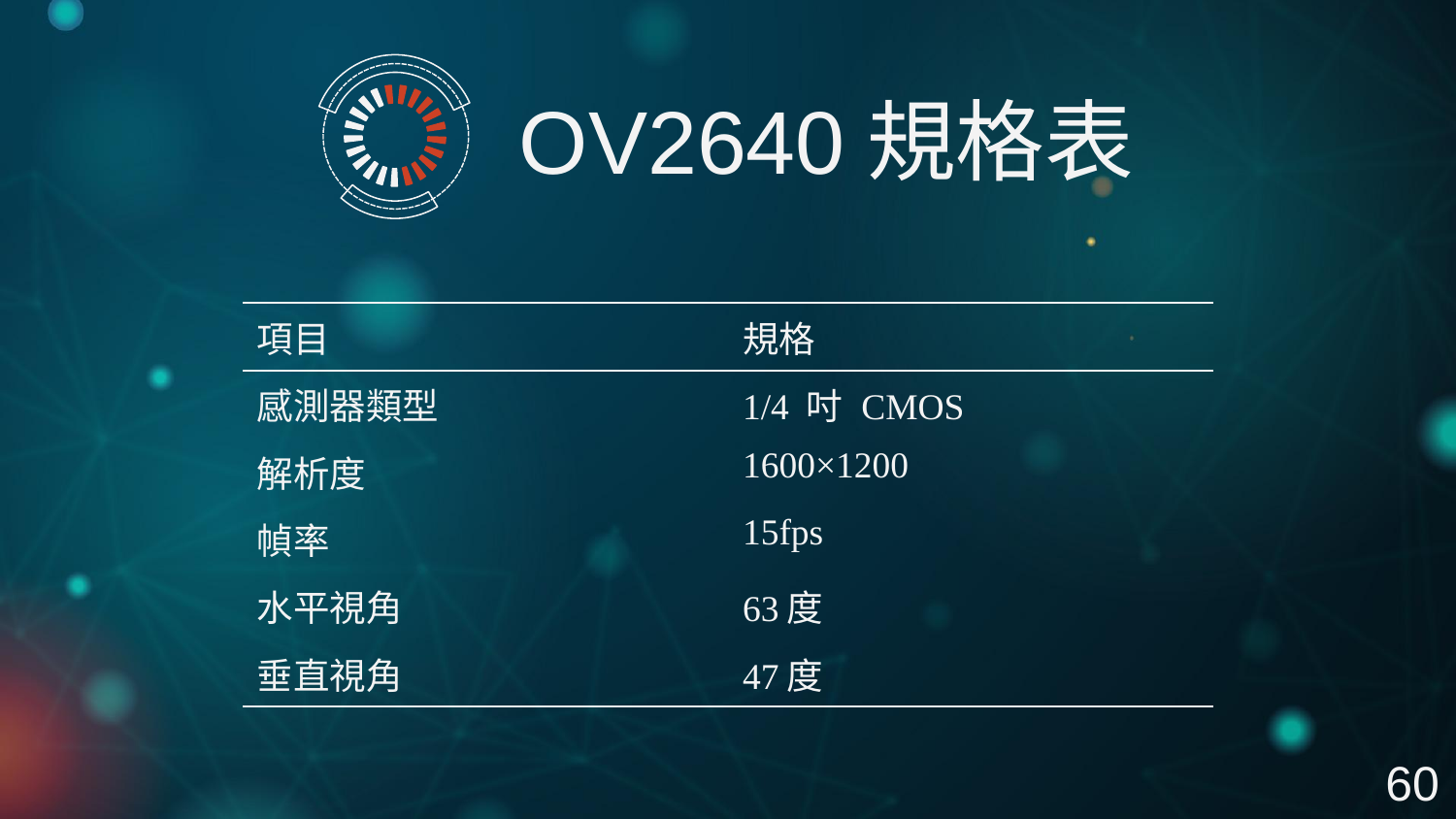

OV2640規格表

| 項目 | 規格 |
| --- | --- |
| 感測器類型 | 1/4 吋 CMOS |
| 解析度 | 1600×1200 |
| 幀率 | 15fps |
| 水平視角 | 63度 |
| 垂直視角 | 47度 |